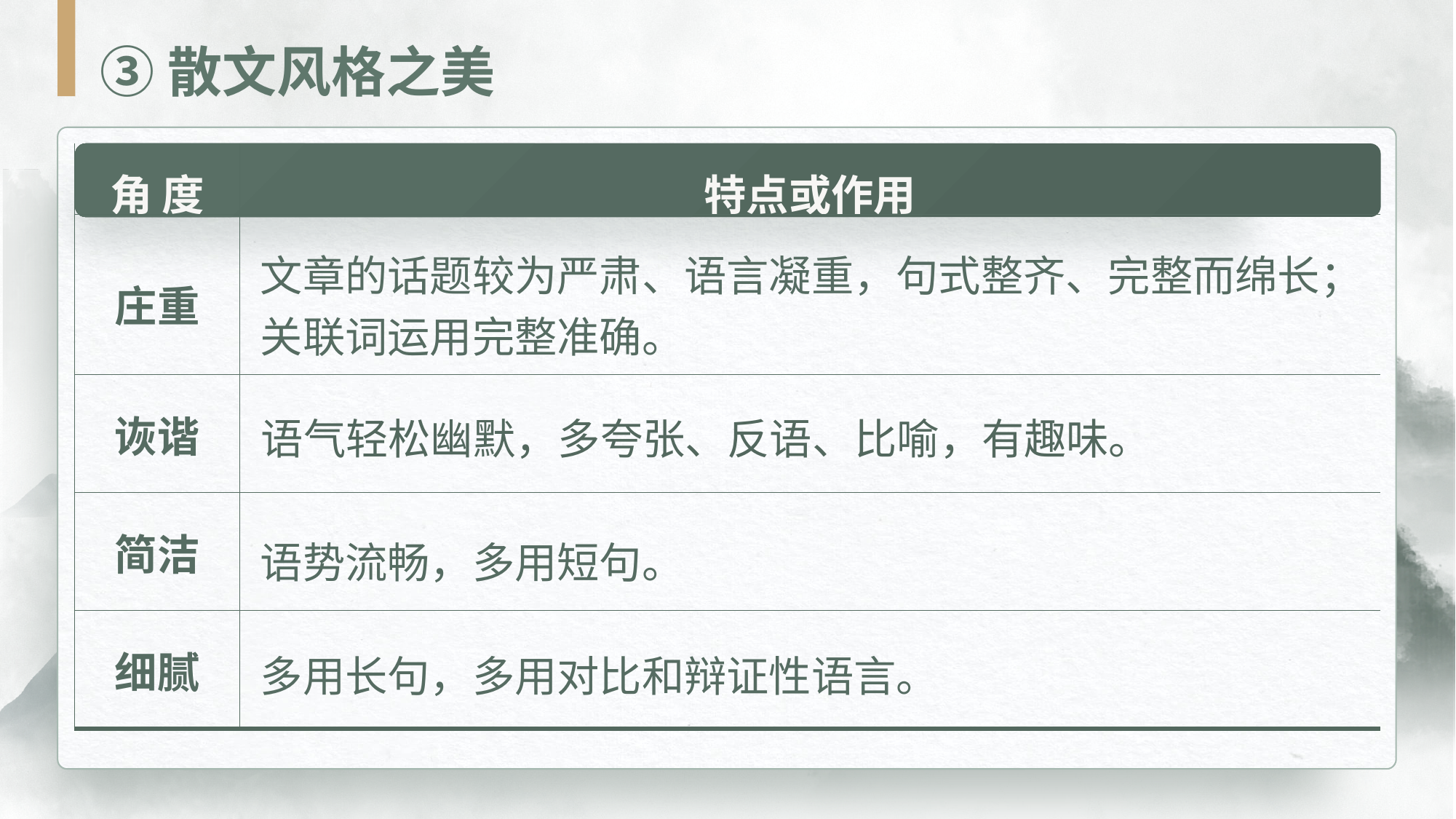

③散文风格之美

| 角 度 | 特点或作用 |
| --- | --- |
| 庄重 |  |
| 诙谐 |  |
| 简洁 |  |
| 细腻 |  |

文章的话题较为严肃、语言凝重，句式整齐、完整而绵长；关联词运用完整准确。
语气轻松幽默，多夸张、反语、比喻，有趣味。
语势流畅，多用短句。
多用长句，多用对比和辩证性语言。